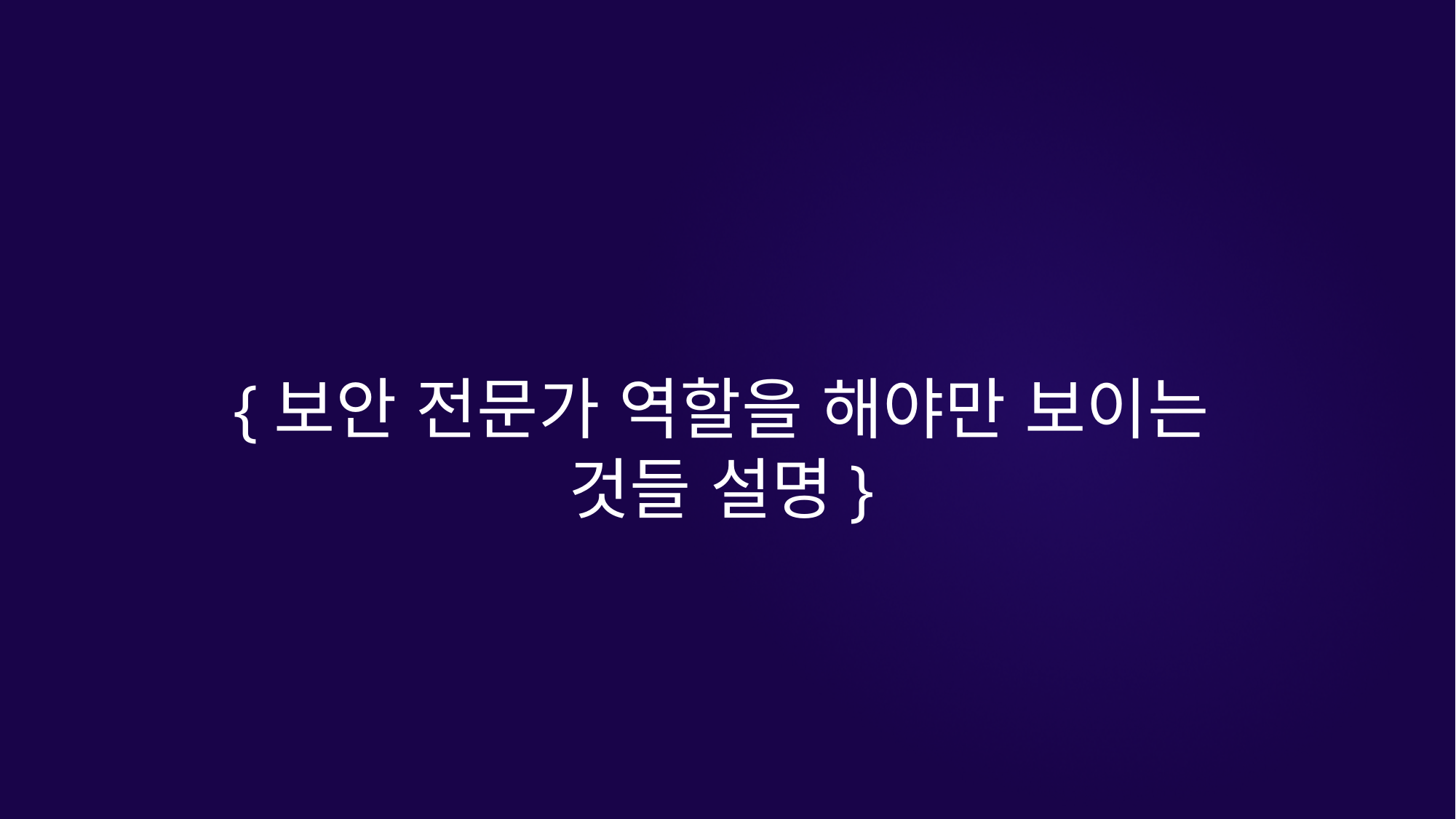

{보안 전문가 역할을 해야만 보이는 것들 설명}